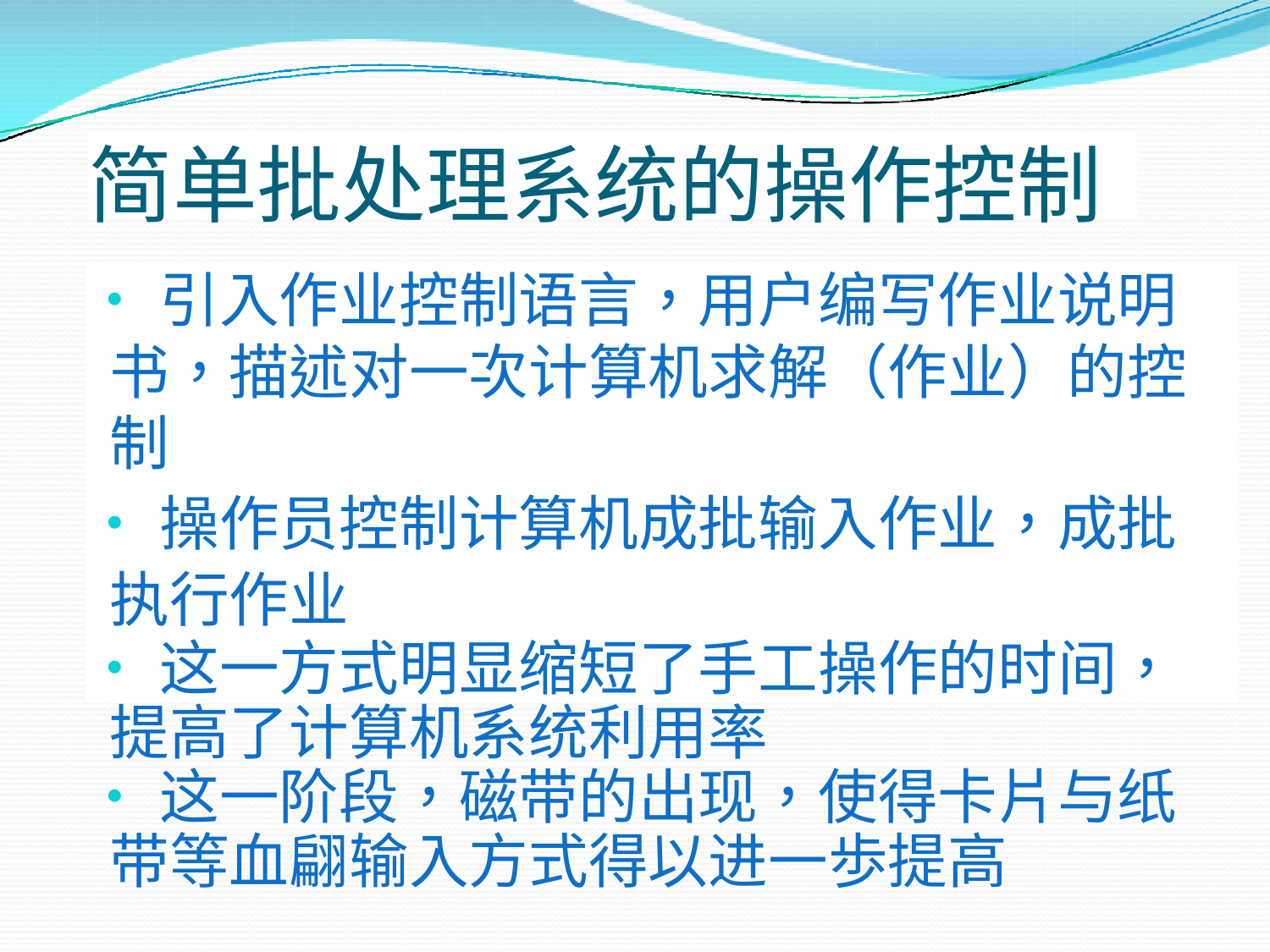

简单批处理系统的操作控制
•引入作业控制语言，用户编写作业说明 书，描述对一次计算机求解（作业）的控制
•操作员控制计算机成批输入作业，成批 执行作业
•这一方式明显缩短了手工操作的时间， 提高了计算机系统利用率
•这一阶段，磁带的出现，使得卡片与纸 带等血翩输入方式得以进一歩提高